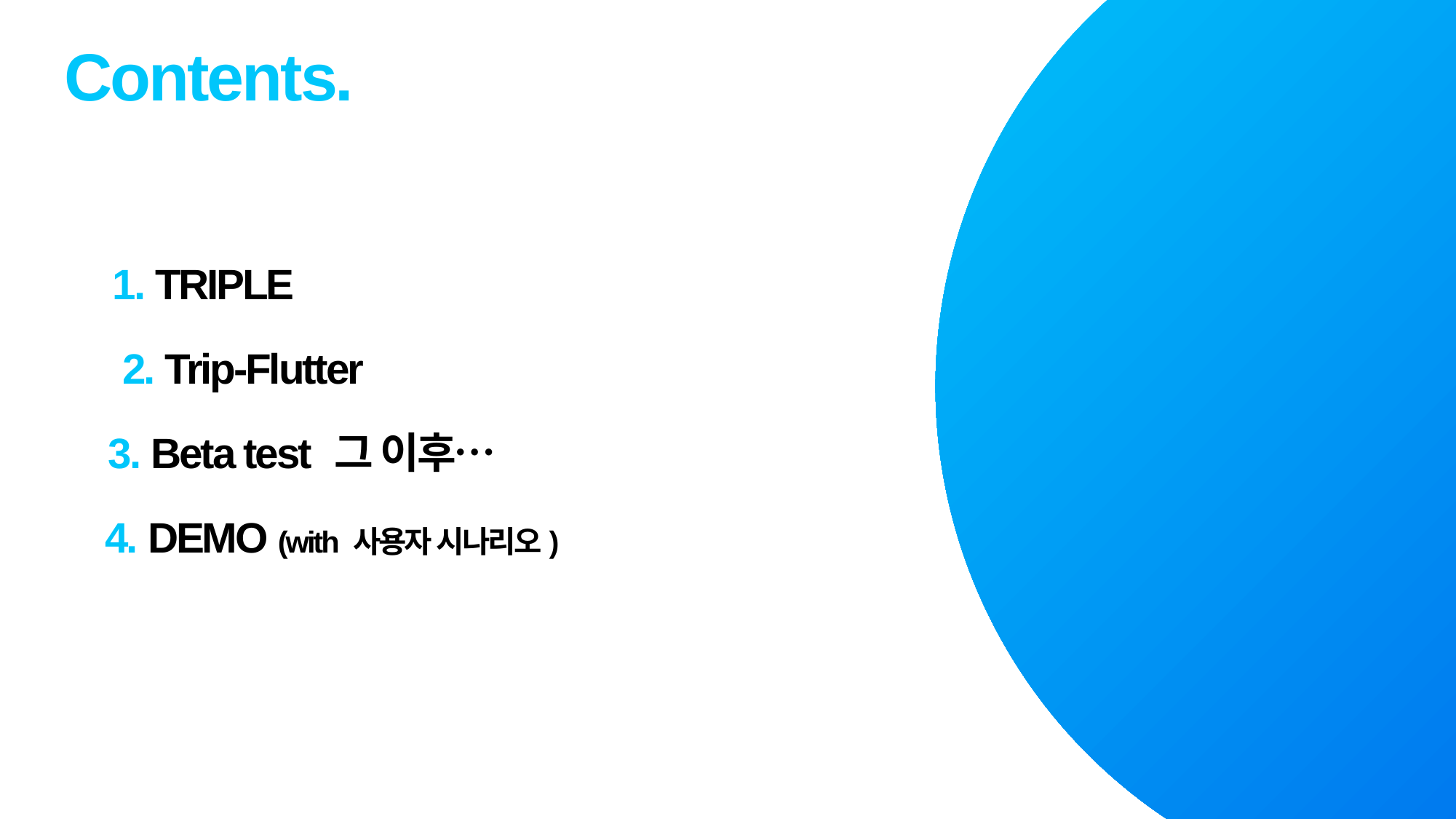

Contents.
1. TRIPLE
2. Trip-Flutter
3. Beta test 그 이후…
4. DEMO (with 사용자 시나리오)